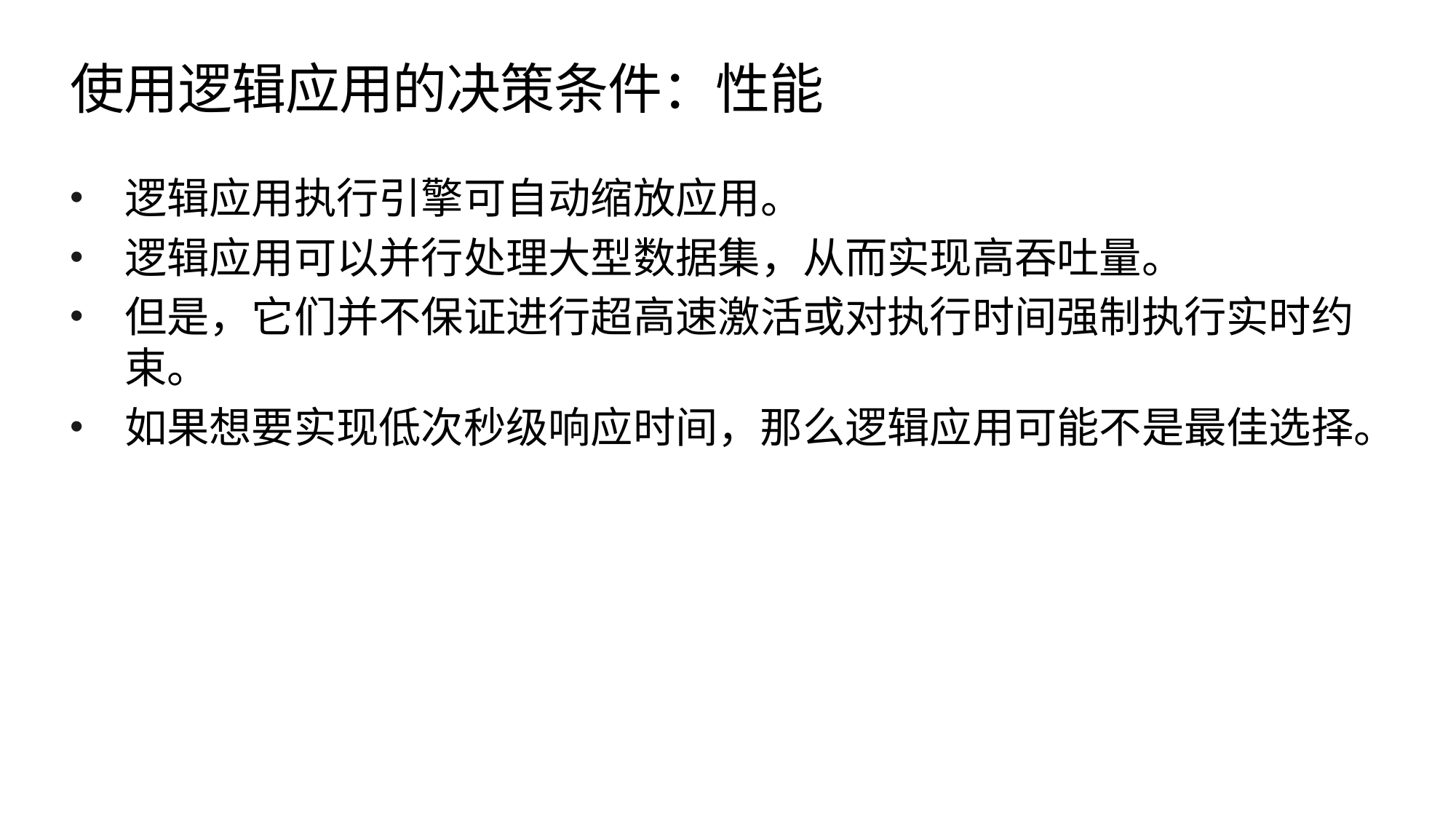

# 使用逻辑应用的决策条件：性能
逻辑应用执行引擎可自动缩放应用。
逻辑应用可以并行处理大型数据集，从而实现高吞吐量。
但是，它们并不保证进行超高速激活或对执行时间强制执行实时约束。
如果想要实现低次秒级响应时间，那么逻辑应用可能不是最佳选择。